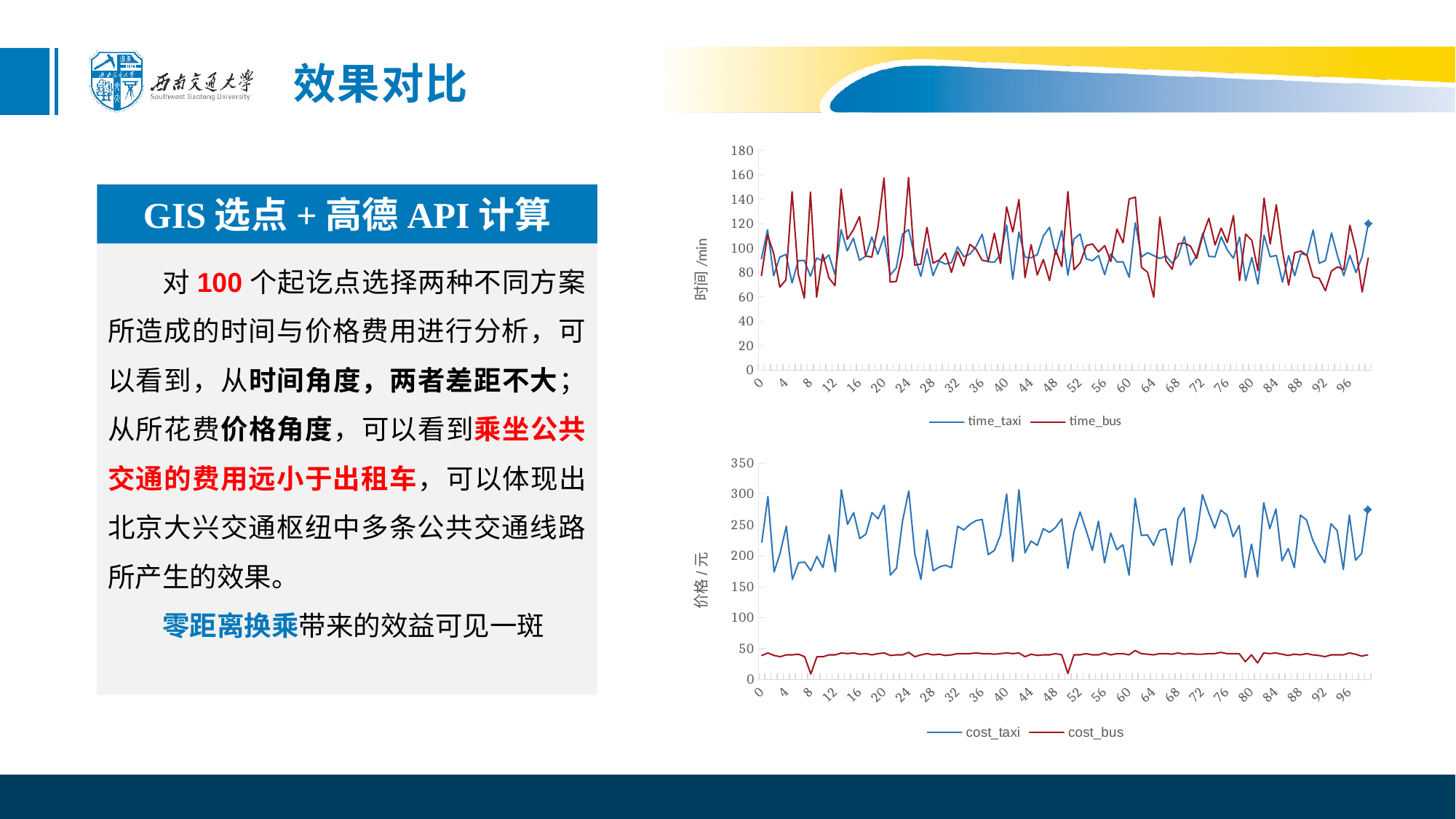

效果对比

### Chart

| Category | time_taxi | time_bus |
|---|---|---|
| 0 | 91.2 | 77.51666667 |
| 1 | 115.1333333 | 110.9166667 |
| 2 | 77.43333333 | 95.7 |
| 3 | 92.66666667 | 68.01666667 |
| 4 | 94.91666667 | 74.03333333 |
| 5 | 71.46666667 | 146.2333333 |
| 6 | 89.81666667 | 78.8 |
| 7 | 89.96666667 | 58.95 |
| 8 | 76.96666667 | 145.9666667 |
| 9 | 91.91666667 | 59.83333333 |
| 10 | 89.6 | 95.13333333 |
| 11 | 94.45 | 75.65 |
| 12 | 78.38333333 | 69.18333333 |
| 13 | 115.2666667 | 148.4666667 |
| 14 | 97.8 | 107.2166667 |
| 15 | 108.2333333 | 115.1666667 |
| 16 | 90.0 | 125.9833333 |
| 17 | 93.38333333 | 93.65 |
| 18 | 109.15 | 92.7 |
| 19 | 94.91666667 | 116.8166667 |
| 20 | 109.9833333 | 157.5666667 |
| 21 | 77.93333333 | 72.21666667 |
| 22 | 83.9 | 72.78333333 |
| 23 | 111.4166667 | 94.4 |
| 24 | 115.2666667 | 157.9166667 |
| 25 | 93.6 | 86.13333333 |
| 26 | 76.95 | 86.91666667 |
| 27 | 99.36666667 | 117.0666667 |
| 28 | 77.5 | 87.73333333 |
| 29 | 89.48333333 | 90.28333333 |
| 30 | 87.0 | 96.16666667 |
| 31 | 88.11666667 | 80.18333333 |
| 32 | 101.05 | 97.33333333 |
| 33 | 93.1 | 85.46666667 |
| 34 | 95.11666667 | 103.1333333 |
| 35 | 101.3333333 | 99.25 |
| 36 | 111.4 | 90.15 |
| 37 | 88.91666667 | 89.08333333 |
| 38 | 88.46666667 | 112.35 |
| 39 | 94.78333333 | 87.51666667 |
| 40 | 118.95 | 133.85 |
| 41 | 74.46666667 | 113.25 |
| 42 | 113.2 | 139.9333333 |
| 43 | 92.6 | 75.83333333 |
| 44 | 92.16666667 | 102.9 |
| 45 | 94.68333333 | 78.05 |
| 46 | 110.1 | 90.66666667 |
| 47 | 117.0833333 | 73.5 |
| 48 | 94.75 | 98.73333333 |
| 49 | 114.5166667 | 84.98333333 |
| 50 | 77.86666667 | 146.3833333 |
| 51 | 107.6 | 82.38333333 |
| 52 | 111.65 | 87.83333333 |
| 53 | 91.3 | 102.1 |
| 54 | 89.75 | 103.4833333 |
| 55 | 93.96666667 | 97.01666667 |
| 56 | 78.28333333 | 102.1333333 |
| 57 | 95.4 | 89.1 |
| 58 | 88.75 | 115.6833333 |
| 59 | 88.76666667 | 104.3833333 |
| 60 | 76.1 | 140.3333333 |
| 61 | 120.85 | 141.9 |
| 62 | 92.85 | 84.28333333 |
| 63 | 96.3 | 80.3 |
| 64 | 93.91666667 | 59.76666667 |
| 65 | 91.55 | 125.55 |
| 66 | 93.68333333 | 89.65 |
| 67 | 87.66666667 | 82.76666667 |
| 68 | 94.0 | 103.6333333 |
| 69 | 109.45 | 104.1833333 |
| 70 | 86.2 | 101.6333333 |
| 71 | 93.93333333 | 91.6 |
| 72 | 112.3 | 110.5666667 |
| 73 | 93.25 | 124.5166667 |
| 74 | 92.9 | 102.6166667 |
| 75 | 109.35 | 116.4833333 |
| 76 | 98.61666667 | 104.6833333 |
| 77 | 91.75 | 126.7833333 |
| 78 | 109.1666667 | 73.48333333 |
| 79 | 73.3 | 111.5333333 |
| 80 | 92.36666667 | 106.4 |
| 81 | 70.53333333 | 81.58333333 |
| 82 | 110.6333333 | 141.0666667 |
| 83 | 92.91666667 | 103.4333333 |
| 84 | 94.06666667 | 135.6166667 |
| 85 | 72.3 | 98.3 |
| 86 | 93.88333333 | 69.66666667 |
| 87 | 77.4 | 96.35 |
| 88 | 95.6 | 97.65 |
| 89 | 94.31666667 | 94.0 |
| 90 | 114.9166667 | 76.48333333 |
| 91 | 87.63333333 | 75.28333333 |
| 92 | 89.86666667 | 65.08333333 |
| 93 | 112.4333333 | 81.35 |
| 94 | 93.36666667 | 84.66666667 |
| 95 | 77.41666667 | 82.35 |
| 96 | 94.18333333 | 118.75 |
| 97 | 80.0 | 98.43333333 |
| 98 | 93.11666667 | 64.03333333 |
| 99 | 120.25 | 91.91666667 |
GIS选点+高德API计算

对100个起讫点选择两种不同方案所造成的时间与价格费用进行分析，可以看到，从时间角度，两者差距不大；从所花费价格角度，可以看到乘坐公共交通的费用远小于出租车，可以体现出北京大兴交通枢纽中多条公共交通线路所产生的效果。
零距离换乘带来的效益可见一斑

### Chart

| Category | cost_taxi | cost_bus |
|---|---|---|
| 0 | 222.0 | 39.0 |
| 1 | 296.0 | 43.0 |
| 2 | 174.0 | 39.0 |
| 3 | 205.0 | 37.0 |
| 4 | 248.0 | 40.0 |
| 5 | 162.0 | 40.0 |
| 6 | 189.0 | 41.0 |
| 7 | 190.0 | 37.0 |
| 8 | 176.0 | 9.0 |
| 9 | 199.0 | 37.0 |
| 10 | 181.0 | 37.0 |
| 11 | 234.0 | 40.0 |
| 12 | 174.0 | 40.0 |
| 13 | 307.0 | 43.0 |
| 14 | 251.0 | 42.0 |
| 15 | 270.0 | 43.0 |
| 16 | 228.0 | 41.0 |
| 17 | 235.0 | 42.0 |
| 18 | 270.0 | 40.0 |
| 19 | 260.0 | 42.0 |
| 20 | 282.0 | 43.0 |
| 21 | 169.0 | 39.0 |
| 22 | 180.0 | 40.0 |
| 23 | 257.0 | 40.0 |
| 24 | 305.0 | 44.0 |
| 25 | 203.0 | 37.0 |
| 26 | 162.0 | 40.0 |
| 27 | 242.0 | 42.0 |
| 28 | 176.0 | 40.0 |
| 29 | 182.0 | 41.0 |
| 30 | 185.0 | 39.0 |
| 31 | 181.0 | 40.0 |
| 32 | 248.0 | 42.0 |
| 33 | 242.0 | 42.0 |
| 34 | 251.0 | 42.0 |
| 35 | 257.0 | 43.0 |
| 36 | 259.0 | 42.0 |
| 37 | 202.0 | 42.0 |
| 38 | 209.0 | 41.0 |
| 39 | 234.0 | 42.0 |
| 40 | 300.0 | 43.0 |
| 41 | 191.0 | 42.0 |
| 42 | 307.0 | 43.0 |
| 43 | 205.0 | 37.0 |
| 44 | 224.0 | 41.0 |
| 45 | 217.0 | 39.0 |
| 46 | 244.0 | 40.0 |
| 47 | 238.0 | 40.0 |
| 48 | 246.0 | 42.0 |
| 49 | 260.0 | 40.0 |
| 50 | 180.0 | 10.0 |
| 51 | 239.0 | 40.0 |
| 52 | 271.0 | 40.0 |
| 53 | 241.0 | 42.0 |
| 54 | 209.0 | 40.0 |
| 55 | 256.0 | 40.0 |
| 56 | 189.0 | 43.0 |
| 57 | 237.0 | 40.0 |
| 58 | 210.0 | 42.0 |
| 59 | 218.0 | 42.0 |
| 60 | 169.0 | 40.0 |
| 61 | 293.0 | 47.0 |
| 62 | 233.0 | 42.0 |
| 63 | 234.0 | 41.0 |
| 64 | 217.0 | 40.0 |
| 65 | 241.0 | 42.0 |
| 66 | 244.0 | 42.0 |
| 67 | 185.0 | 41.0 |
| 68 | 260.0 | 43.0 |
| 69 | 278.0 | 41.0 |
| 70 | 189.0 | 42.0 |
| 71 | 228.0 | 41.0 |
| 72 | 299.0 | 41.0 |
| 73 | 270.0 | 42.0 |
| 74 | 245.0 | 42.0 |
| 75 | 274.0 | 44.0 |
| 76 | 266.0 | 42.0 |
| 77 | 231.0 | 42.0 |
| 78 | 249.0 | 42.0 |
| 79 | 165.0 | 29.0 |
| 80 | 219.0 | 40.0 |
| 81 | 166.0 | 27.0 |
| 82 | 286.0 | 43.0 |
| 83 | 244.0 | 42.0 |
| 84 | 276.0 | 43.0 |
| 85 | 192.0 | 41.0 |
| 86 | 212.0 | 39.0 |
| 87 | 181.0 | 41.0 |
| 88 | 266.0 | 40.0 |
| 89 | 258.0 | 42.0 |
| 90 | 226.0 | 40.0 |
| 91 | 205.0 | 39.0 |
| 92 | 189.0 | 37.0 |
| 93 | 252.0 | 40.0 |
| 94 | 241.0 | 40.0 |
| 95 | 178.0 | 40.0 |
| 96 | 266.0 | 43.0 |
| 97 | 193.0 | 41.0 |
| 98 | 204.0 | 38.0 |
| 99 | 275.0 | 40.0 |